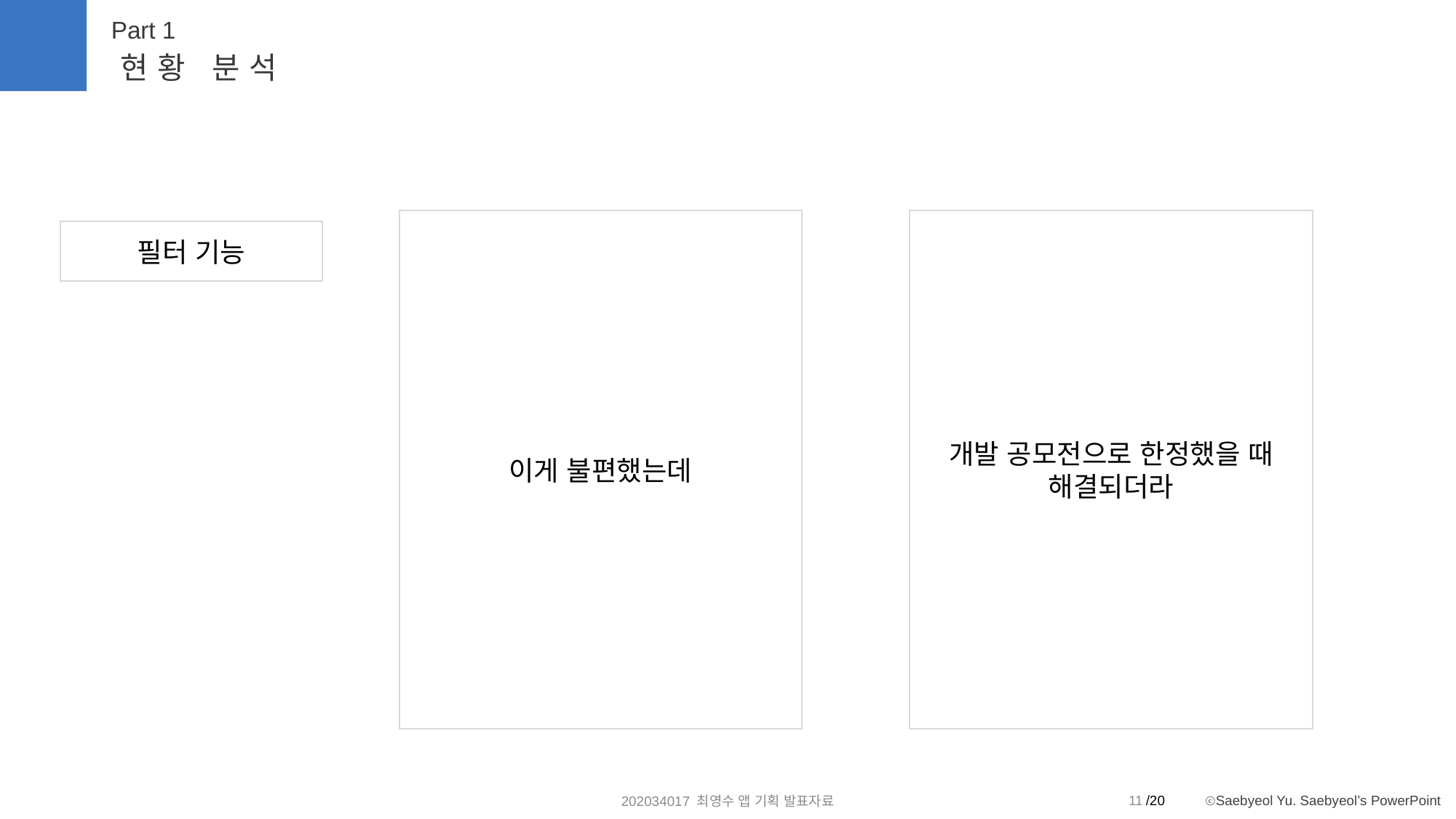

Part 1
현황 분석
이게 불편했는데
개발 공모전으로 한정했을 때 해결되더라
필터 기능
11
202034017 최영수 앱 기획 발표자료